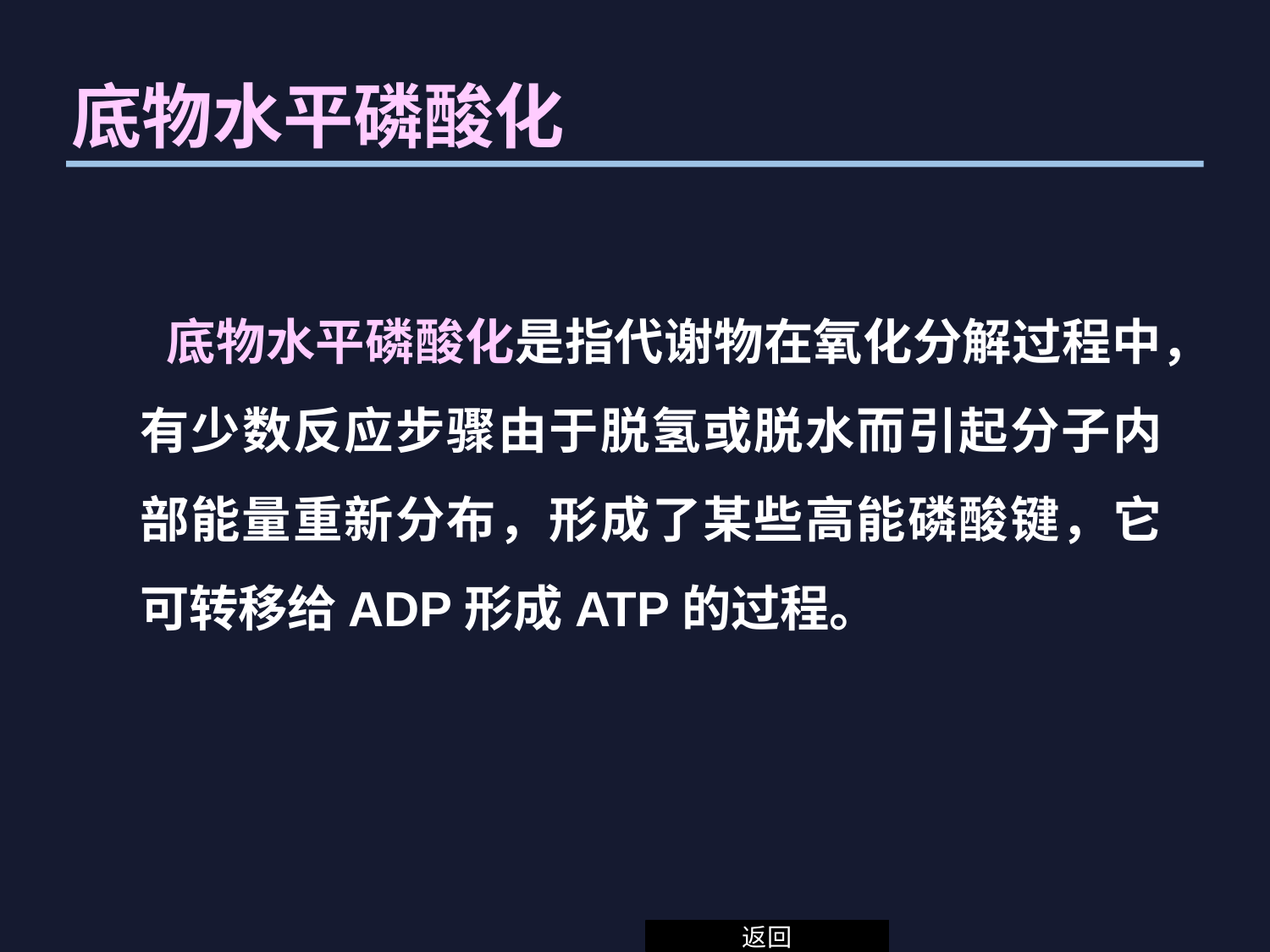

# 底物水平磷酸化
    底物水平磷酸化是指代谢物在氧化分解过程中，有少数反应步骤由于脱氢或脱水而引起分子内部能量重新分布，形成了某些高能磷酸键，它可转移给ADP形成ATP的过程。

返回